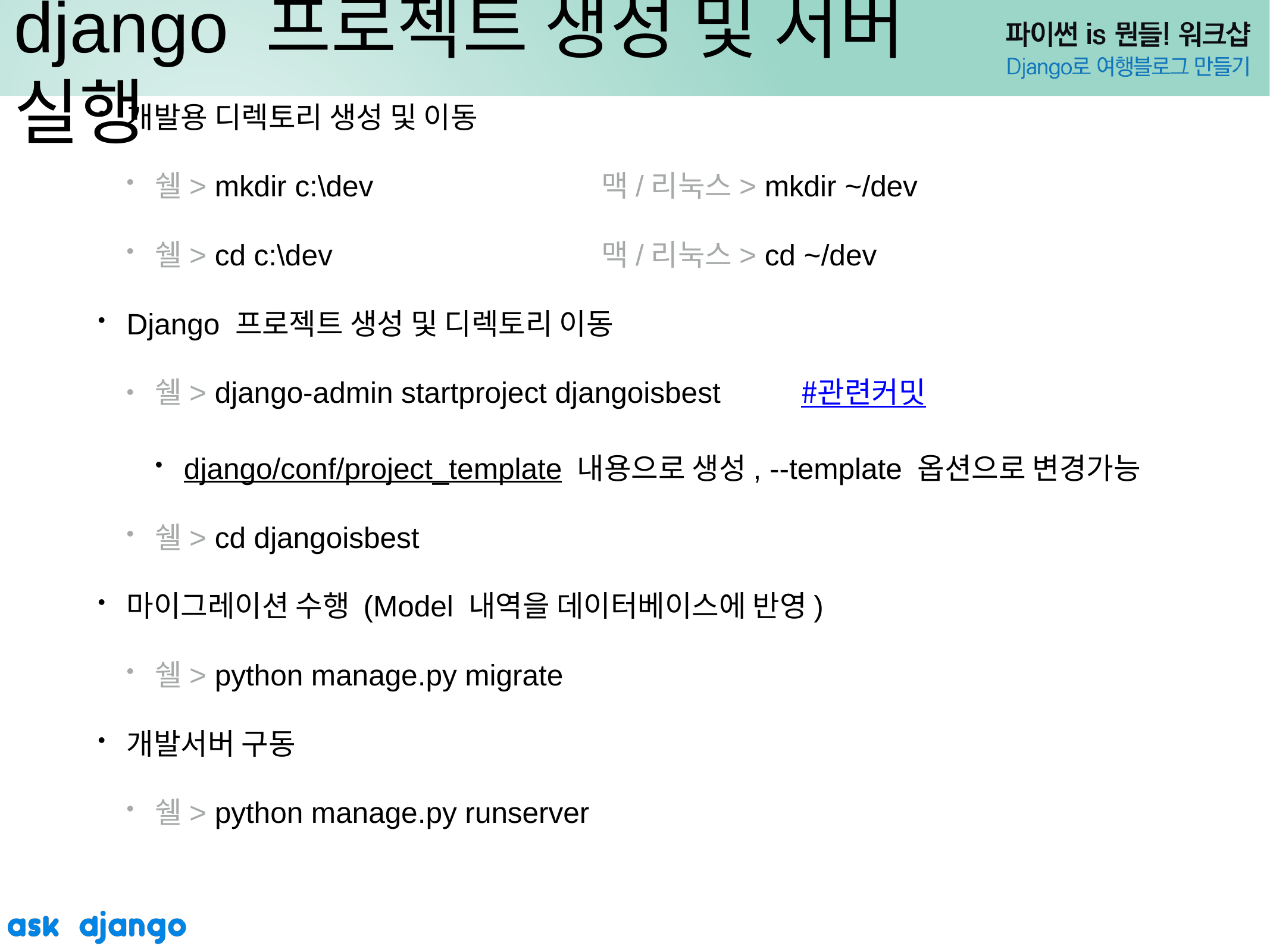

# django 프로젝트 생성 및 서버 실행
개발용 디렉토리 생성 및 이동
쉘> mkdir c:\dev                           맥/리눅스> mkdir ~/dev
쉘> cd c:\dev                                맥/리눅스> cd ~/dev
Django 프로젝트 생성 및 디렉토리 이동
쉘> django-admin startproject djangoisbest         #관련커밋
django/conf/project_template 내용으로 생성, --template 옵션으로 변경가능
쉘> cd djangoisbest
마이그레이션 수행 (Model 내역을 데이터베이스에 반영)
쉘> python manage.py migrate
개발서버 구동
쉘> python manage.py runserver